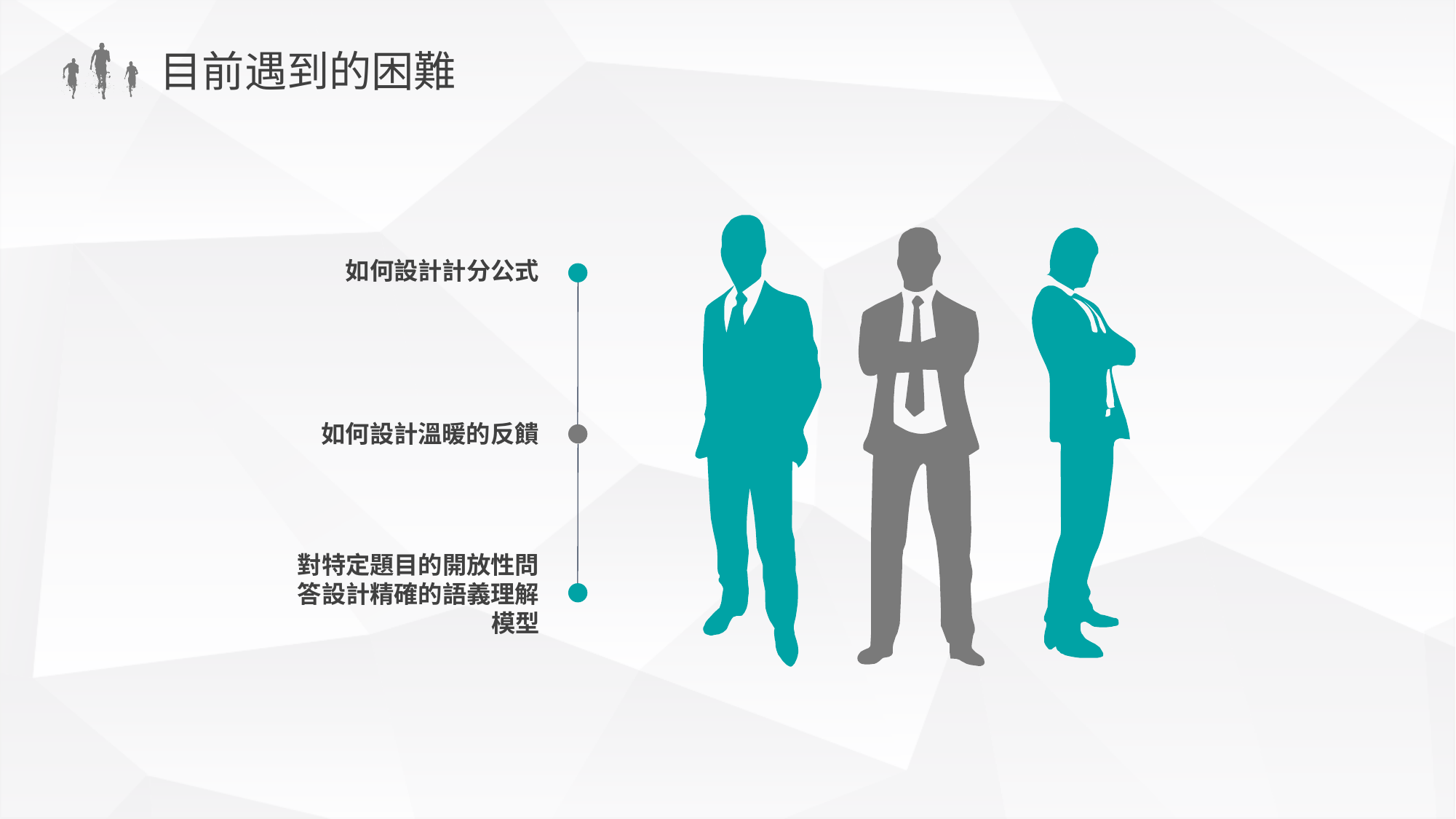

目前遇到的困難

如何設計計分公式

如何設計溫暖的反饋
對特定題目的開放性問答設計精確的語義理解模型